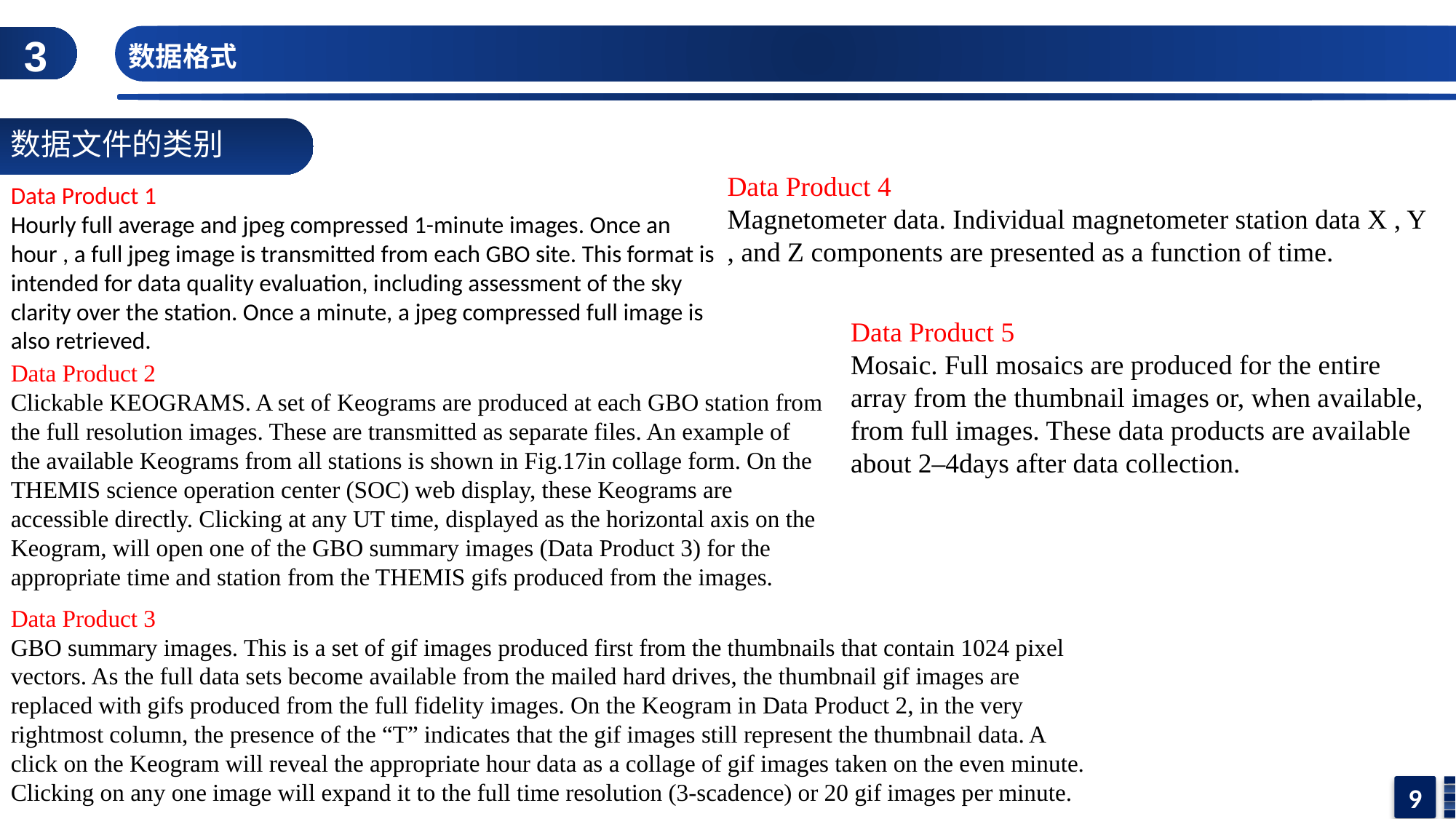

3

数据格式

数据文件的类别
Data Product 4
Magnetometer data. Individual magnetometer station data X , Y , and Z components are presented as a function of time.
Data Product 1
Hourly full average and jpeg compressed 1-minute images. Once an hour , a full jpeg image is transmitted from each GBO site. This format is intended for data quality evaluation, including assessment of the sky clarity over the station. Once a minute, a jpeg compressed full image is also retrieved.
Data Product 5
Mosaic. Full mosaics are produced for the entire array from the thumbnail images or, when available, from full images. These data products are available about 2–4days after data collection.
Data Product 2
Clickable KEOGRAMS. A set of Keograms are produced at each GBO station from the full resolution images. These are transmitted as separate files. An example of the available Keograms from all stations is shown in Fig.17in collage form. On the THEMIS science operation center (SOC) web display, these Keograms are accessible directly. Clicking at any UT time, displayed as the horizontal axis on the Keogram, will open one of the GBO summary images (Data Product 3) for the appropriate time and station from the THEMIS gifs produced from the images.
Data Product 3
GBO summary images. This is a set of gif images produced first from the thumbnails that contain 1024 pixel vectors. As the full data sets become available from the mailed hard drives, the thumbnail gif images are replaced with gifs produced from the full fidelity images. On the Keogram in Data Product 2, in the very rightmost column, the presence of the “T” indicates that the gif images still represent the thumbnail data. A click on the Keogram will reveal the appropriate hour data as a collage of gif images taken on the even minute. Clicking on any one image will expand it to the full time resolution (3-scadence) or 20 gif images per minute.
9